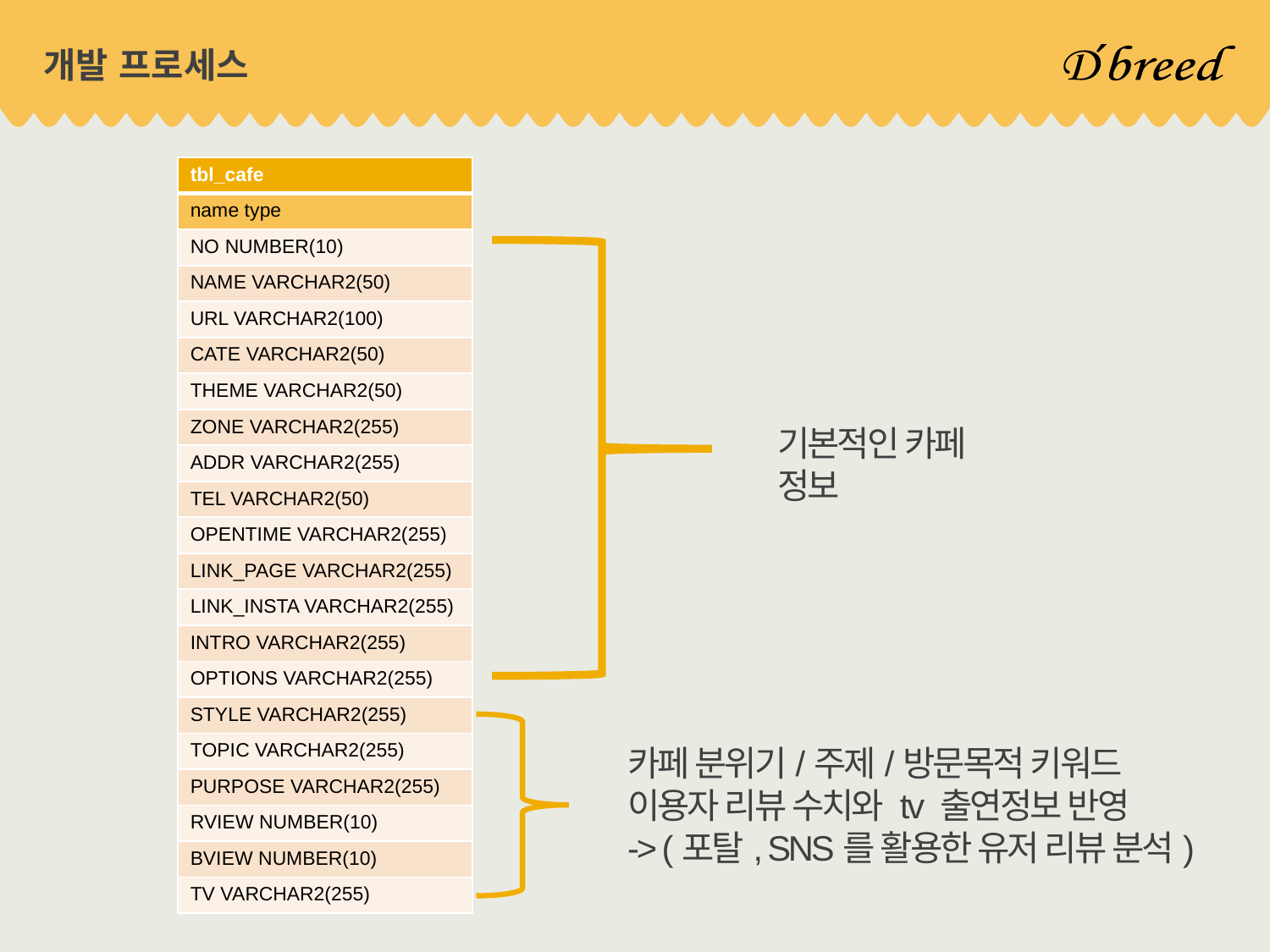

# 개발 프로세스
| tbl\_cafe |
| --- |
| name type |
| NO NUMBER(10) |
| NAME VARCHAR2(50) |
| URL VARCHAR2(100) |
| CATE VARCHAR2(50) |
| THEME VARCHAR2(50) |
| ZONE VARCHAR2(255) |
| ADDR VARCHAR2(255) |
| TEL VARCHAR2(50) |
| OPENTIME VARCHAR2(255) |
| LINK\_PAGE VARCHAR2(255) |
| LINK\_INSTA VARCHAR2(255) |
| INTRO VARCHAR2(255) |
| OPTIONS VARCHAR2(255) |
| STYLE VARCHAR2(255) |
| TOPIC VARCHAR2(255) |
| PURPOSE VARCHAR2(255) |
| RVIEW NUMBER(10) |
| BVIEW NUMBER(10) |
| TV VARCHAR2(255) |

기본적인 카페 정보

카페 분위기/주제/방문목적 키워드
이용자 리뷰 수치와 tv 출연정보 반영
-> (포탈, SNS를 활용한 유저 리뷰 분석)